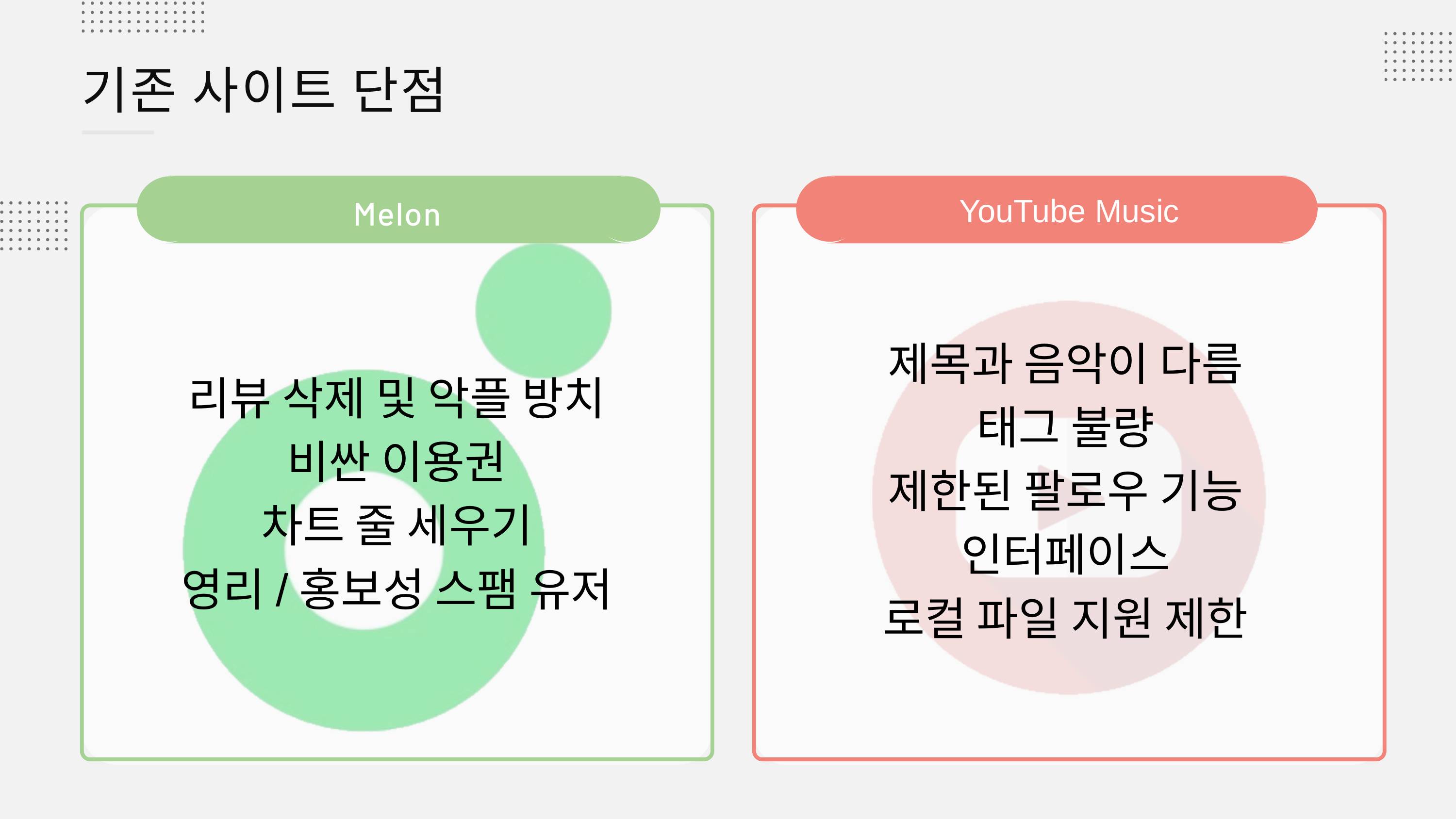

기존 사이트 단점

YouTube Music

제목과 음악이 다름
태그 불량
제한된 팔로우 기능
인터페이스
로컬 파일 지원 제한

Melon

리뷰 삭제 및 악플 방치
비싼 이용권
차트 줄 세우기
영리/홍보성 스팸 유저